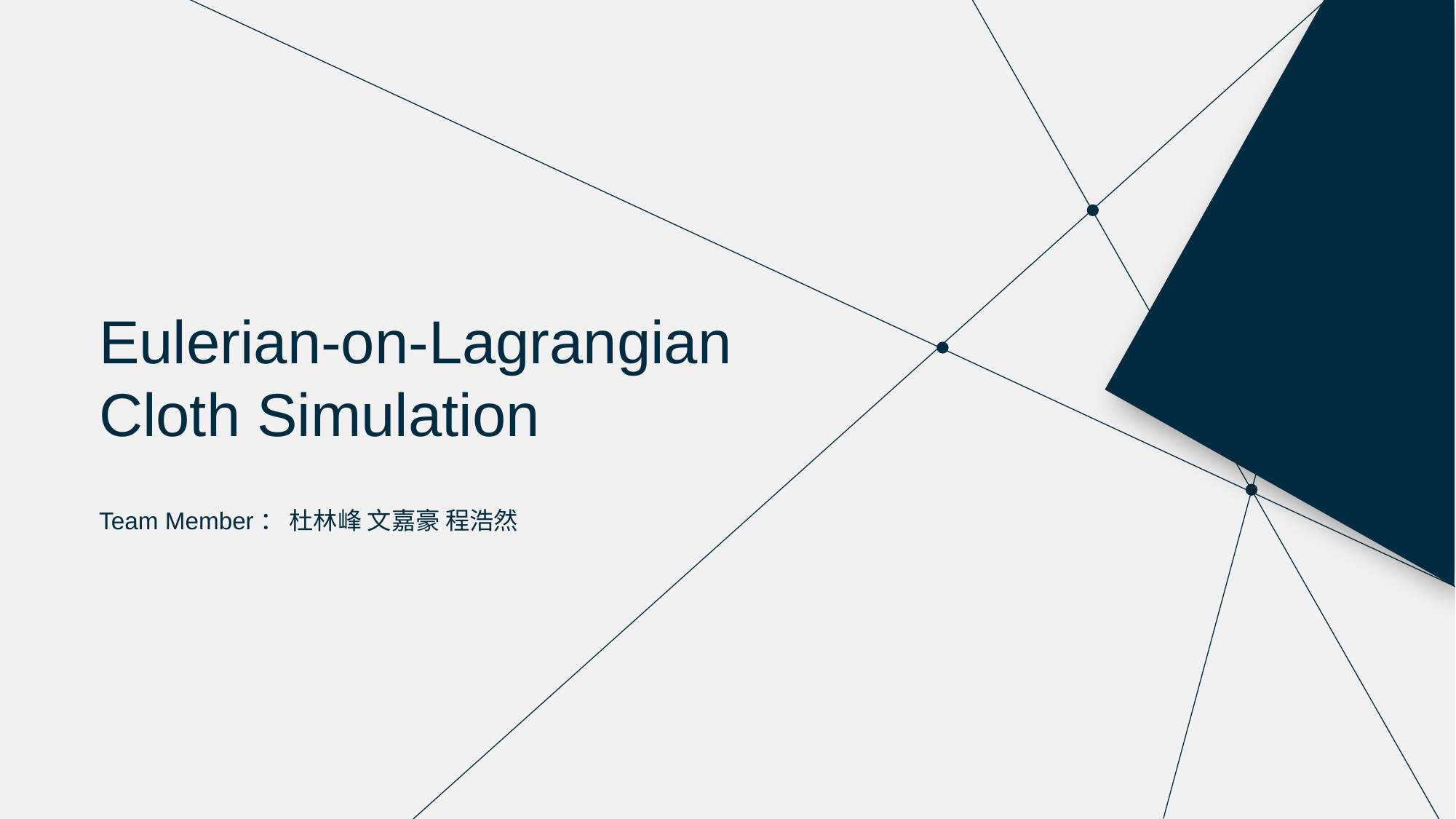

Eulerian-on-Lagrangian Cloth Simulation

Team Member： 杜林峰 文嘉豪 程浩然